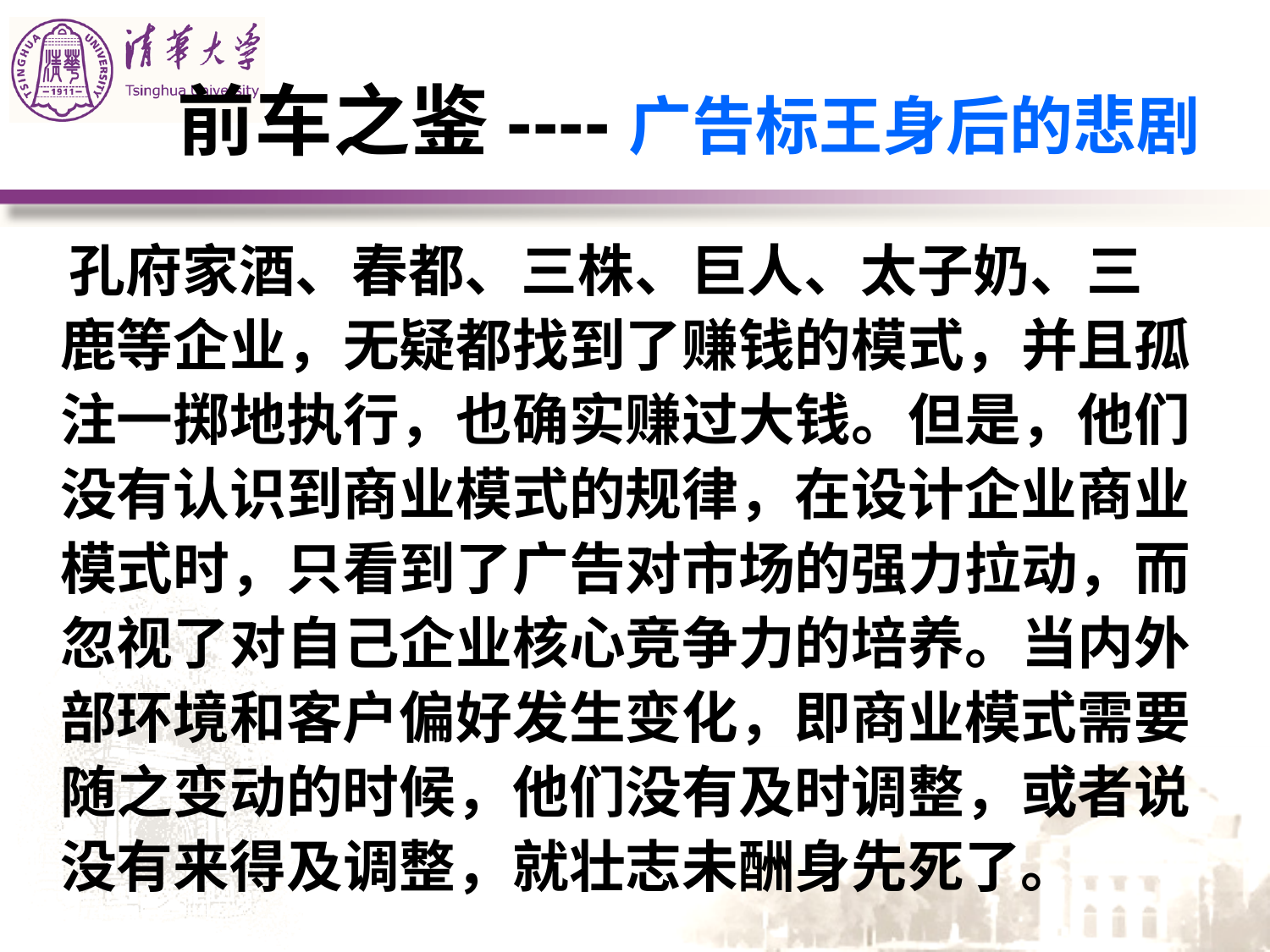

# 前车之鉴----广告标王身后的悲剧
    孔府家酒、春都、三株、巨人、太子奶、三鹿等企业，无疑都找到了赚钱的模式，并且孤注一掷地执行，也确实赚过大钱。但是，他们没有认识到商业模式的规律，在设计企业商业模式时，只看到了广告对市场的强力拉动，而忽视了对自己企业核心竞争力的培养。当内外部环境和客户偏好发生变化，即商业模式需要随之变动的时候，他们没有及时调整，或者说没有来得及调整，就壮志未酬身先死了。